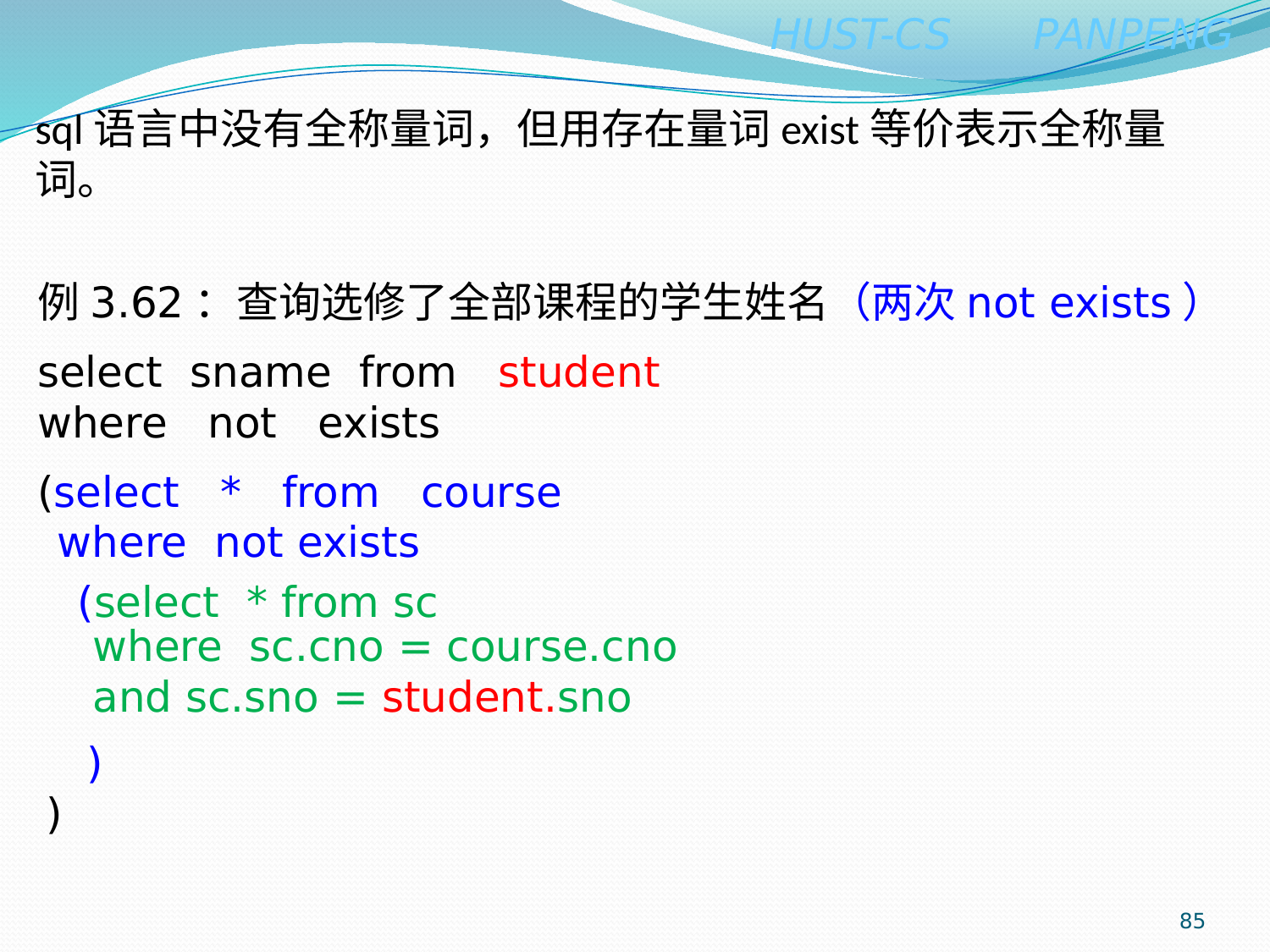

# sql语言中没有全称量词，但用存在量词exist等价表示全称量词。
例3.62：查询选修了全部课程的学生姓名（两次not exists）
select  sname  from   student
where   not   exists
(select   *   from   course
where  not exists
(select  * from sc
where  sc.cno = course.cno
and sc.sno = student.sno
   )
)
85